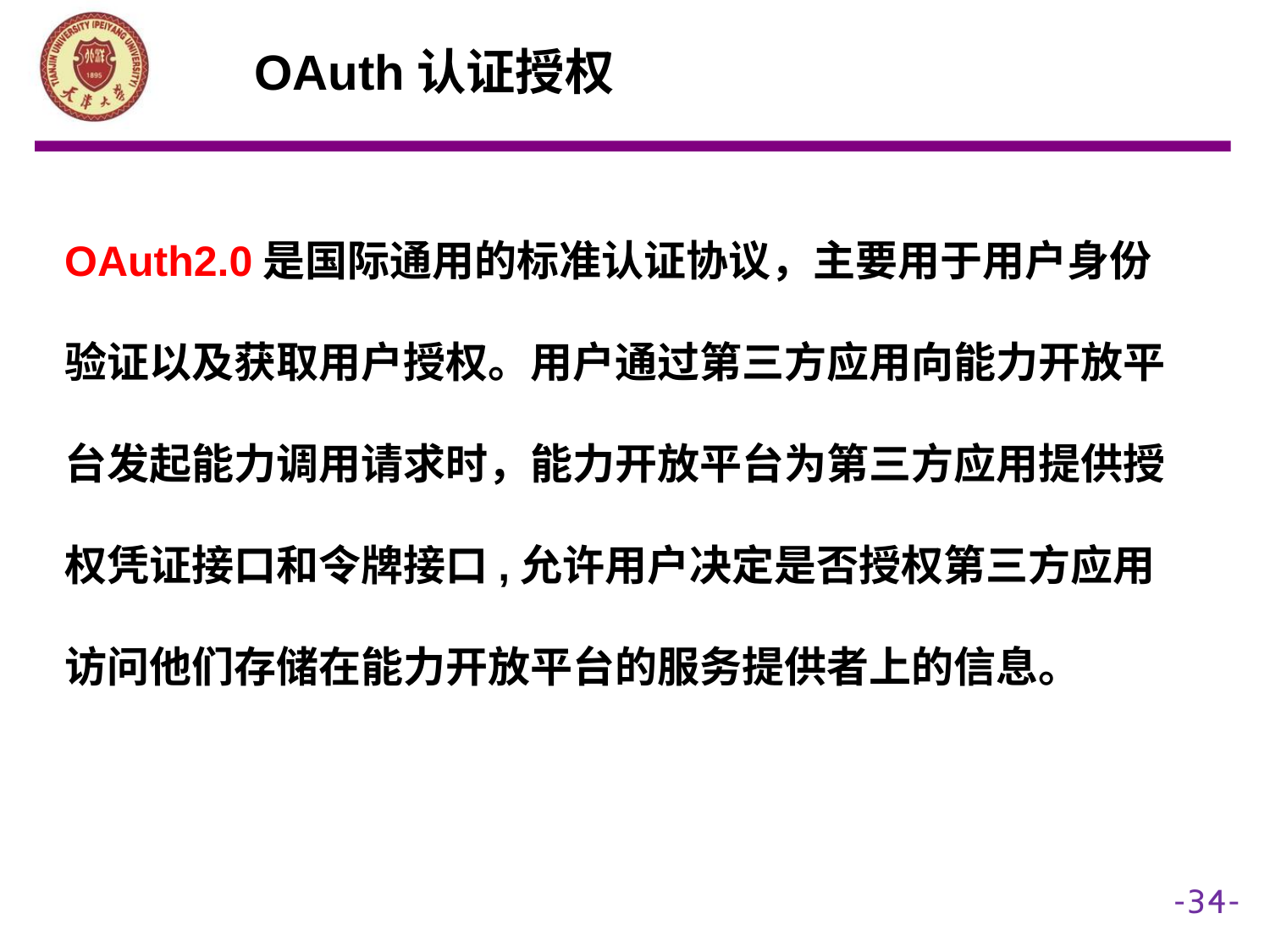

OAuth认证授权
OAuth2.0是国际通用的标准认证协议，主要用于用户身份验证以及获取用户授权。用户通过第三方应用向能力开放平台发起能力调用请求时，能力开放平台为第三方应用提供授权凭证接口和令牌接口,允许用户决定是否授权第三方应用访问他们存储在能力开放平台的服务提供者上的信息。